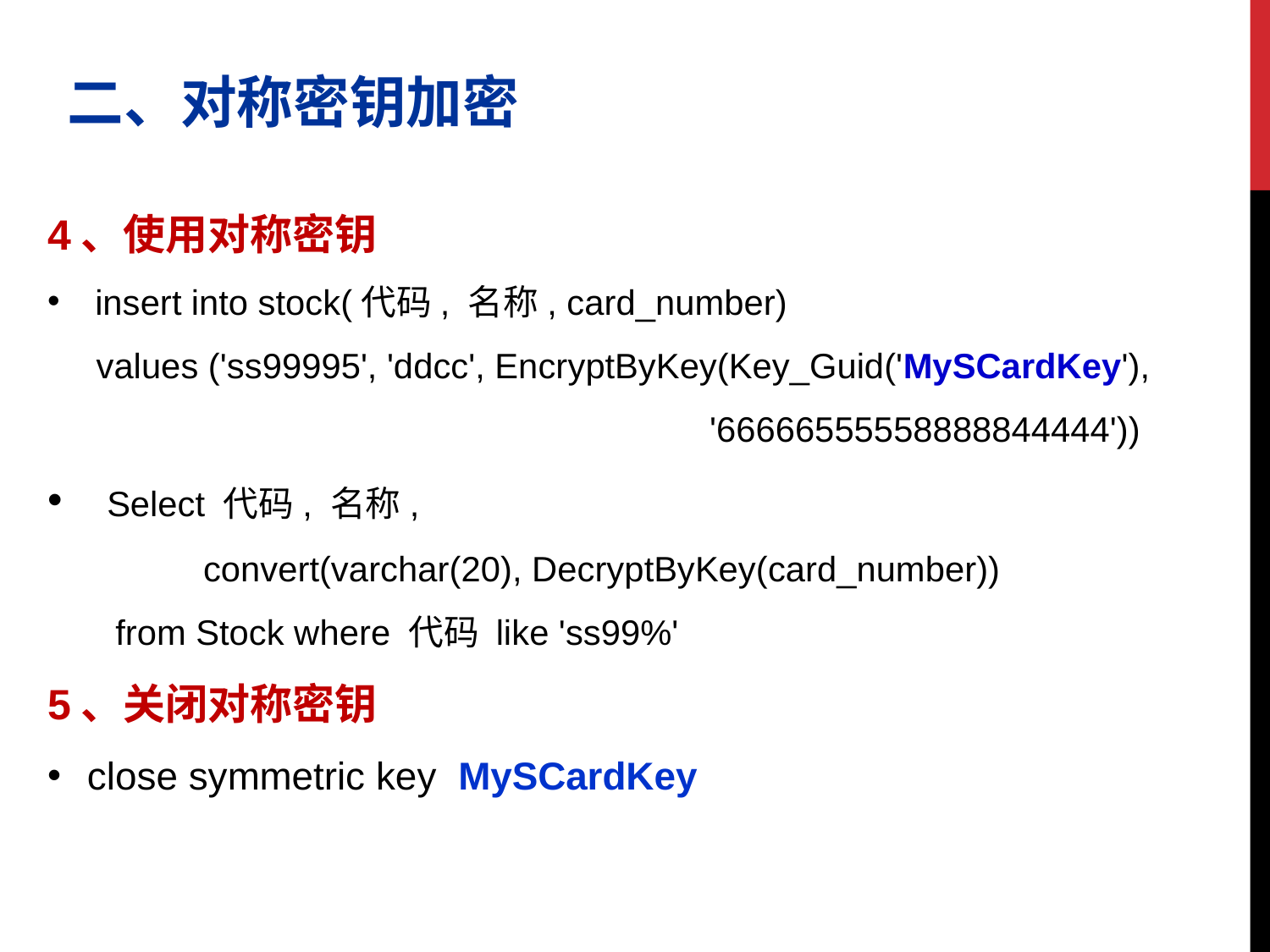

二、对称密钥加密
4、使用对称密钥
insert into stock(代码, 名称, card_number)
     values ('ss99995', 'ddcc', EncryptByKey(Key_Guid('MySCardKey'),
                                                                    '66666555558888844444'))
 Select 代码, 名称,
                convert(varchar(20), DecryptByKey(card_number))
       from Stock where 代码 like 'ss99%'
5、关闭对称密钥
close symmetric key  MySCardKey